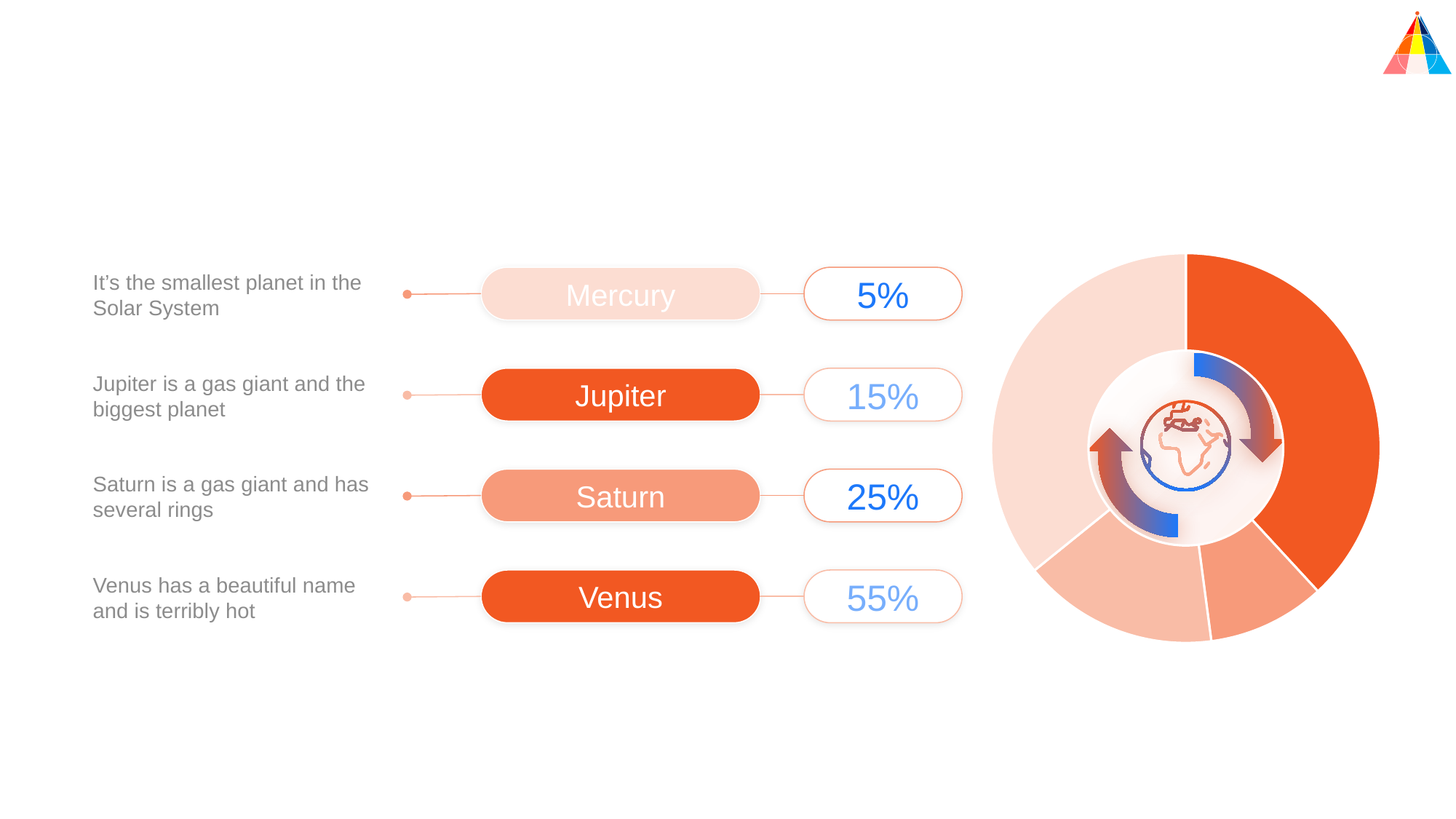

### Chart

| Category | 销售额 |
|---|---|
| 第一季度 | 8.2 |
| 第二季度 | 2.1 |
| 第三季度 | 3.5 |
| 第四季度 | 7.7 |
It’s the smallest planet in the Solar System
5%
Mercury

Jupiter is a gas giant and the biggest planet

15%
Jupiter

Saturn is a gas giant and has several rings

25%
Saturn
Venus has a beautiful name and is terribly hot
Venus
55%